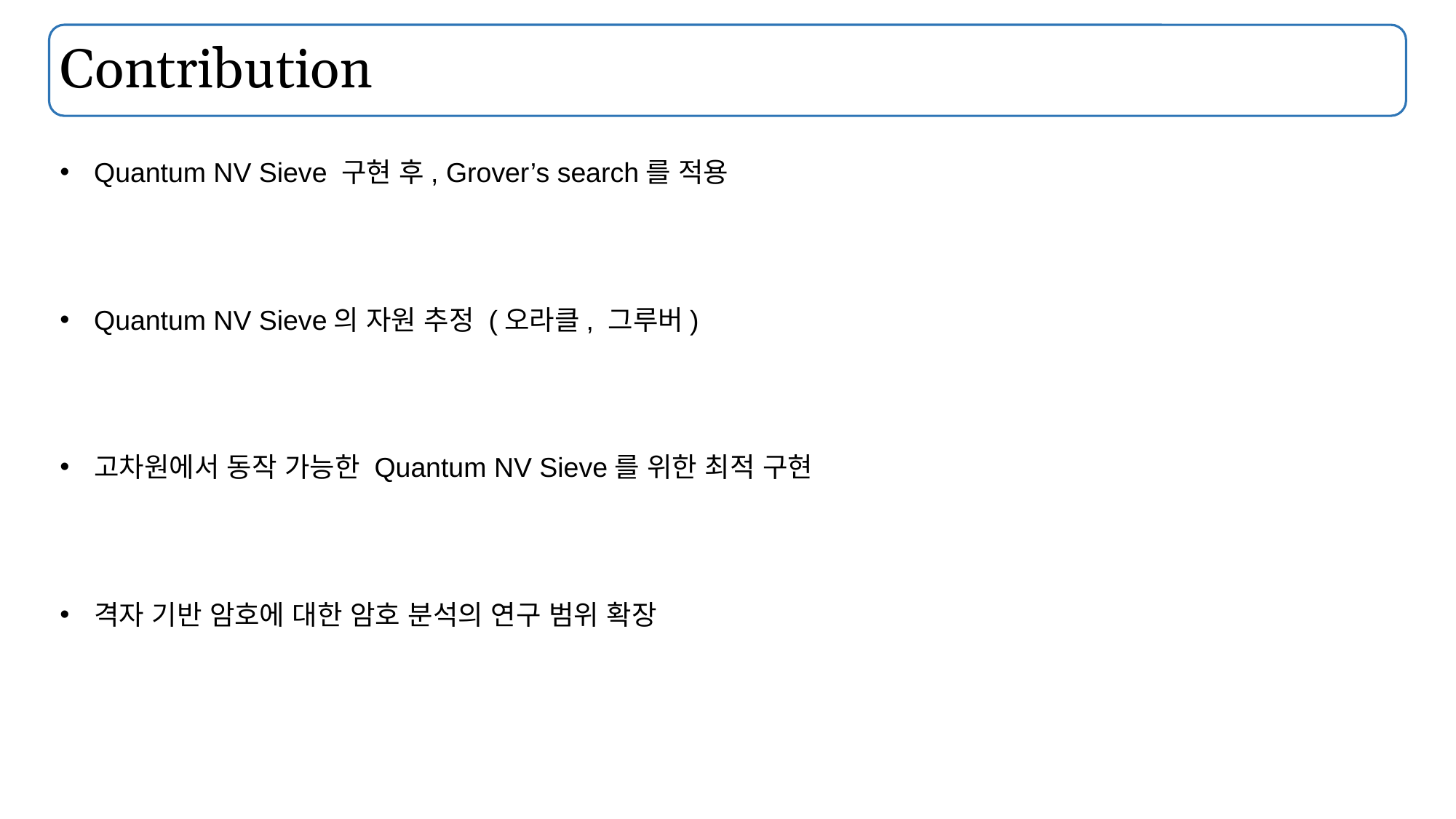

# Contribution
Quantum NV Sieve 구현 후, Grover’s search를 적용

Quantum NV Sieve의 자원 추정 (오라클, 그루버)

고차원에서 동작 가능한 Quantum NV Sieve를 위한 최적 구현

격자 기반 암호에 대한 암호 분석의 연구 범위 확장